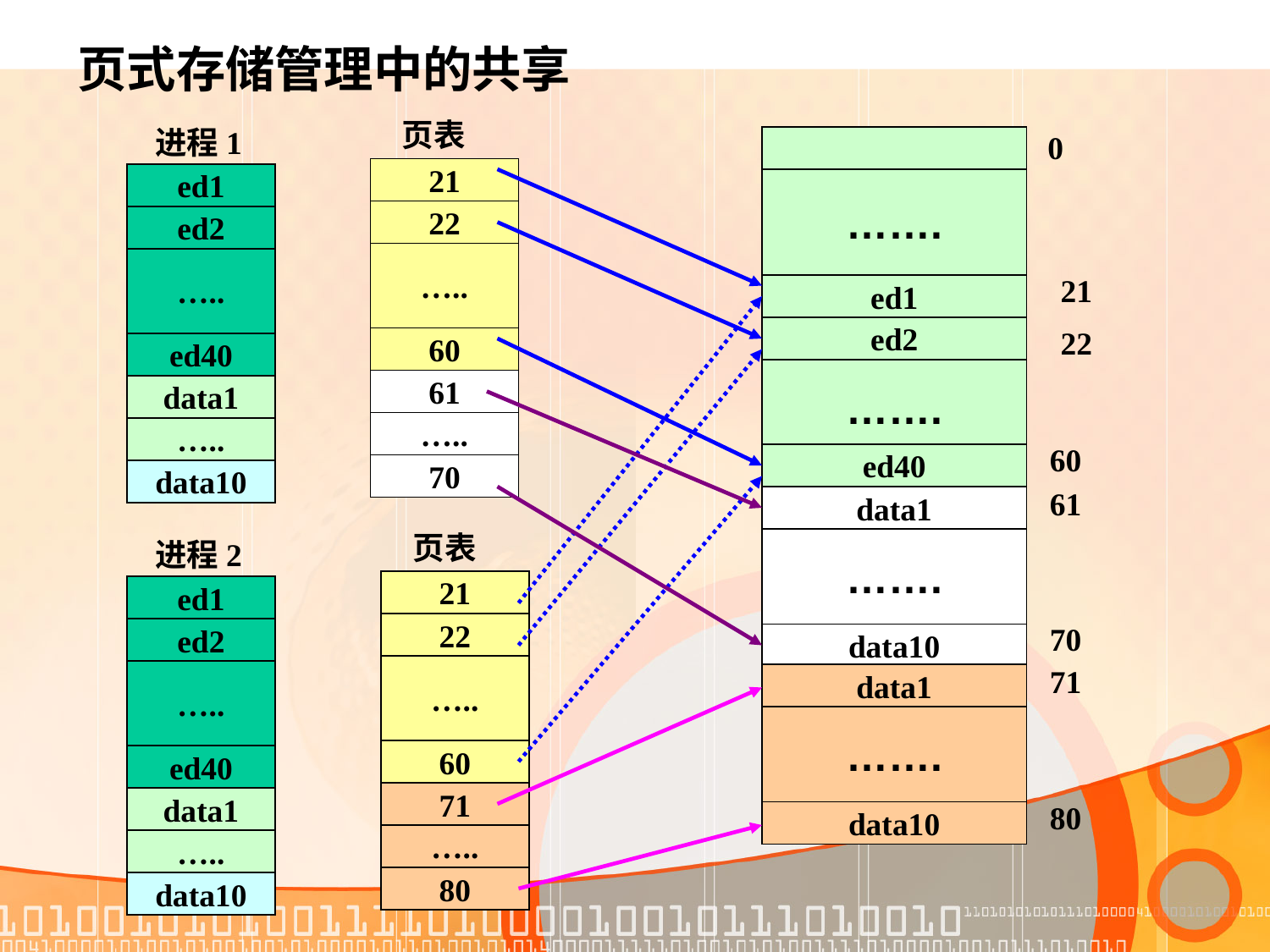

页式存储管理中的共享
页表
进程1
0

21
ed1

…….
22
ed2

…..
…..
21
ed1

ed2
22
60
ed40

…….
61
data1

…..
…..
60
ed40
70
data10

61

data1
页表
进程2
…….
21
ed1
22
70
ed2
data10
…..
71
…..
data1

…….
60
ed40
71
data1
80
data10
…..

…..
80
data10